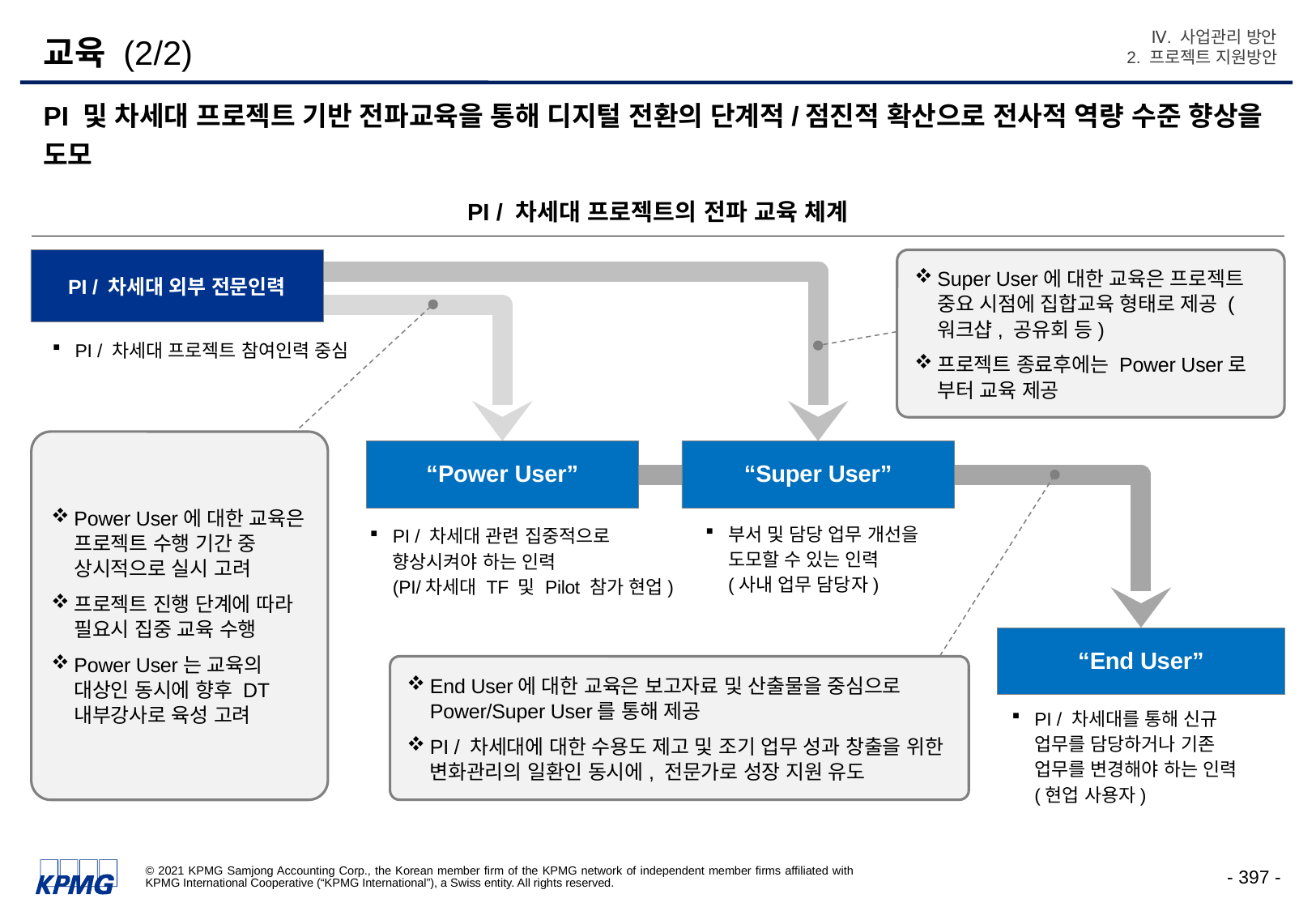

Ⅳ. 사업관리 방안
2. 프로젝트 지원방안
# 교육 (2/2)
PI 및 차세대 프로젝트 기반 전파교육을 통해 디지털 전환의 단계적/점진적 확산으로 전사적 역량 수준 향상을 도모
PI / 차세대 프로젝트의 전파 교육 체계
Super User에 대한 교육은 프로젝트 중요 시점에 집합교육 형태로 제공 (워크샵, 공유회 등)
프로젝트 종료후에는 Power User로 부터 교육 제공
PI / 차세대 외부 전문인력

PI / 차세대 프로젝트 참여인력 중심
Power User에 대한 교육은 프로젝트 수행 기간 중 상시적으로 실시 고려
프로젝트 진행 단계에 따라 필요시 집중 교육 수행
Power User는 교육의 대상인 동시에 향후 DT 내부강사로 육성 고려
“Power User”
“Super User”
부서 및 담당 업무 개선을
도모할 수 있는 인력
(사내 업무 담당자)
PI / 차세대 관련 집중적으로
향상시켜야 하는 인력
(PI/차세대 TF 및 Pilot 참가 현업)
“End User”
End User에 대한 교육은 보고자료 및 산출물을 중심으로 Power/Super User를 통해 제공
PI / 차세대에 대한 수용도 제고 및 조기 업무 성과 창출을 위한 변화관리의 일환인 동시에, 전문가로 성장 지원 유도
PI / 차세대를 통해 신규 업무를 담당하거나 기존 업무를 변경해야 하는 인력
(현업 사용자)